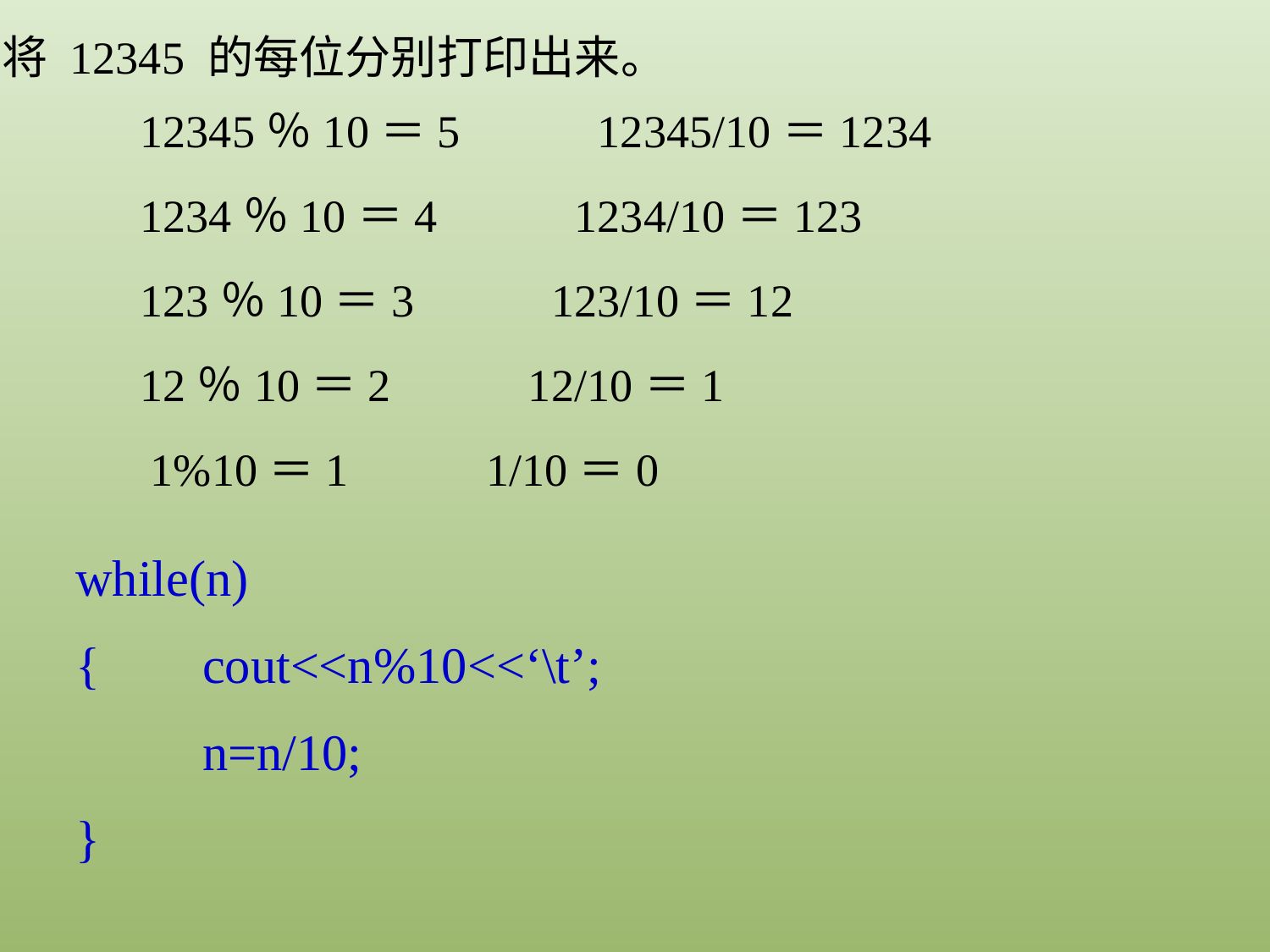

将 12345 的每位分别打印出来。
12345％10＝5            12345/10＝1234
1234％10＝4            1234/10＝123
123％10＝3            123/10＝12
12％10＝2            12/10＝1
1%10＝1            1/10＝0
while(n)
{	cout<<n%10<<‘\t’;
	n=n/10;
}
142